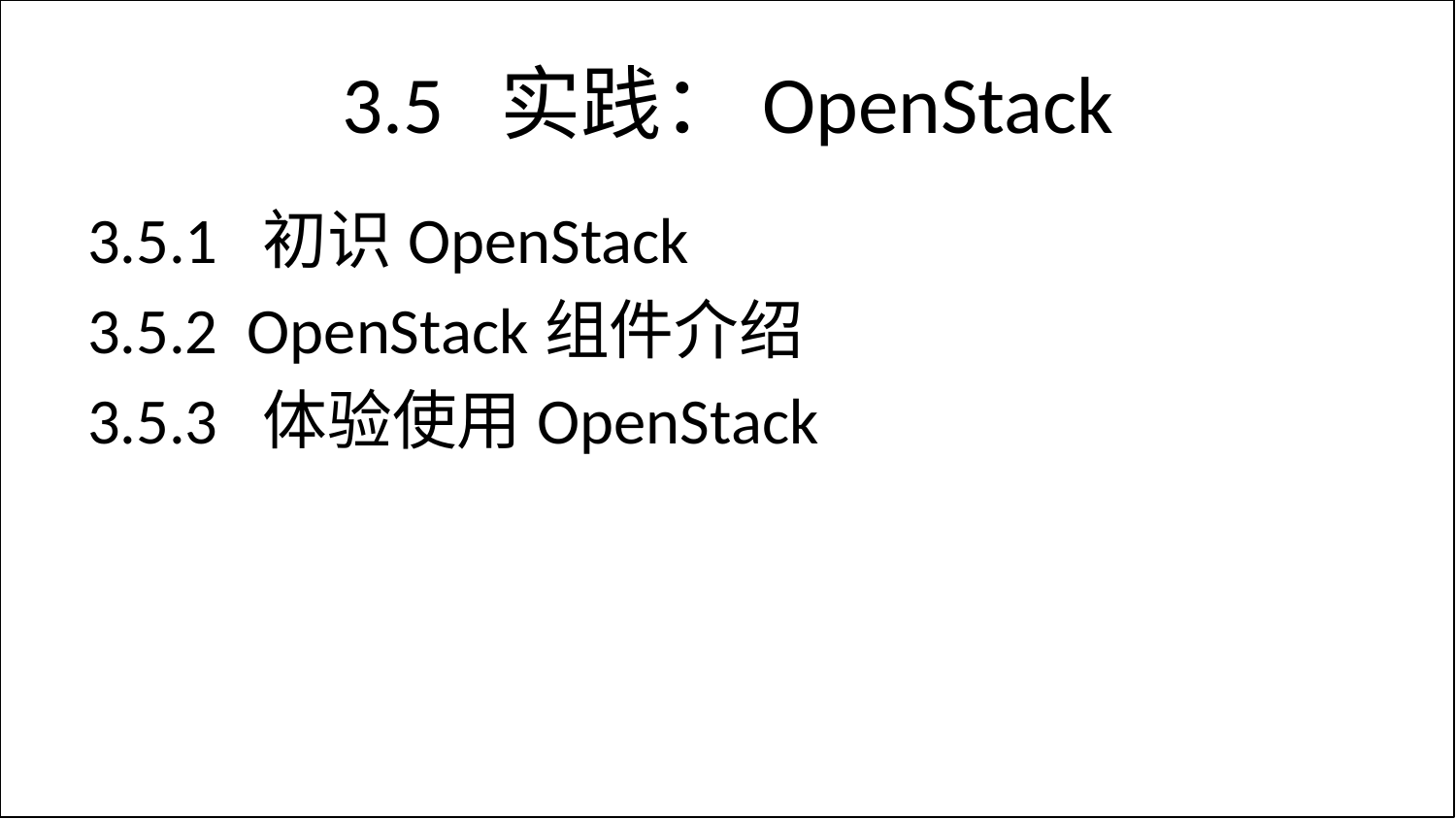

# 3.5  实践：OpenStack
3.5.1  初识OpenStack
3.5.2  OpenStack组件介绍
3.5.3  体验使用OpenStack